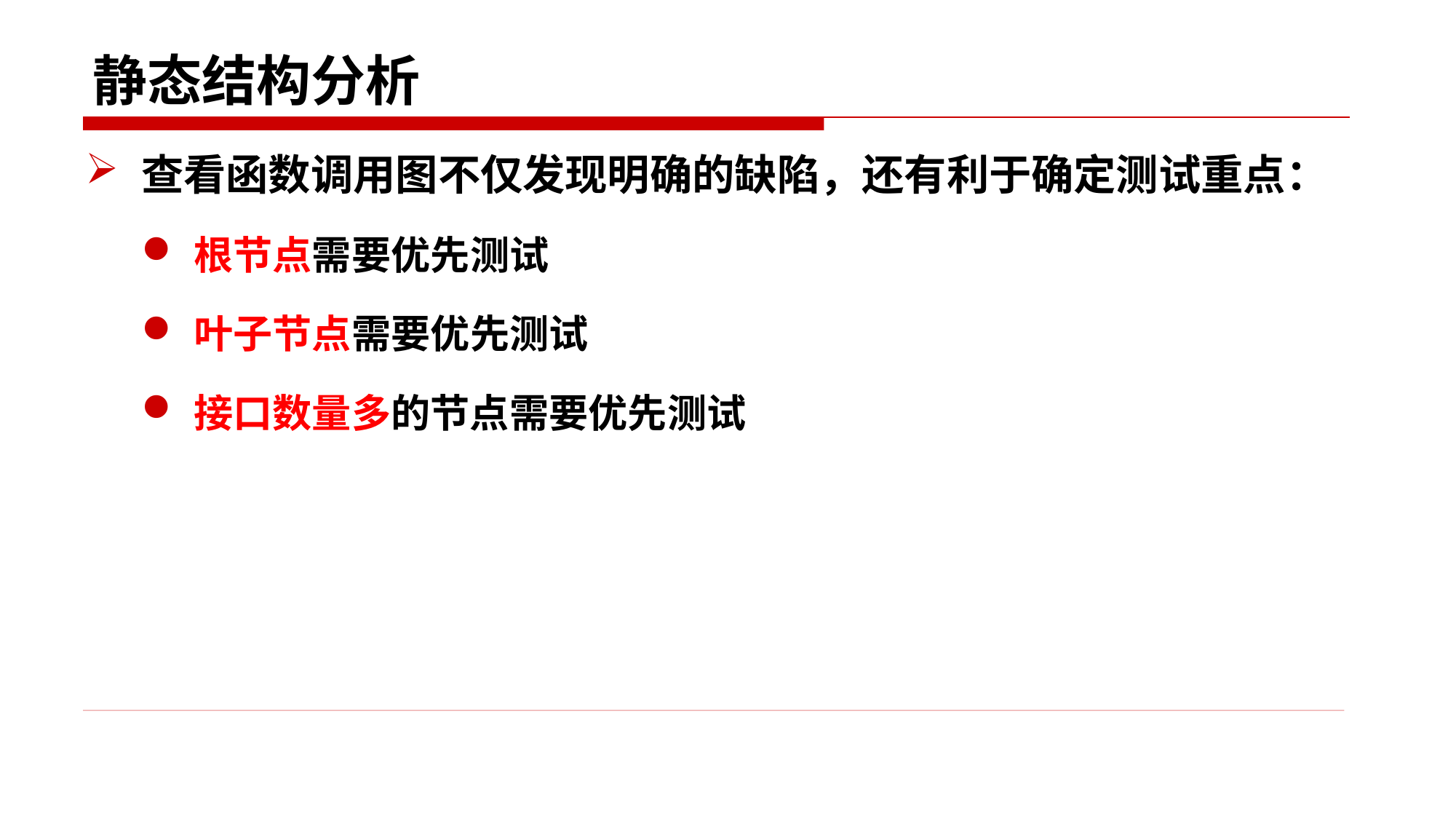

# 静态结构分析
查看函数调用图不仅发现明确的缺陷，还有利于确定测试重点：
根节点需要优先测试
叶子节点需要优先测试
接口数量多的节点需要优先测试